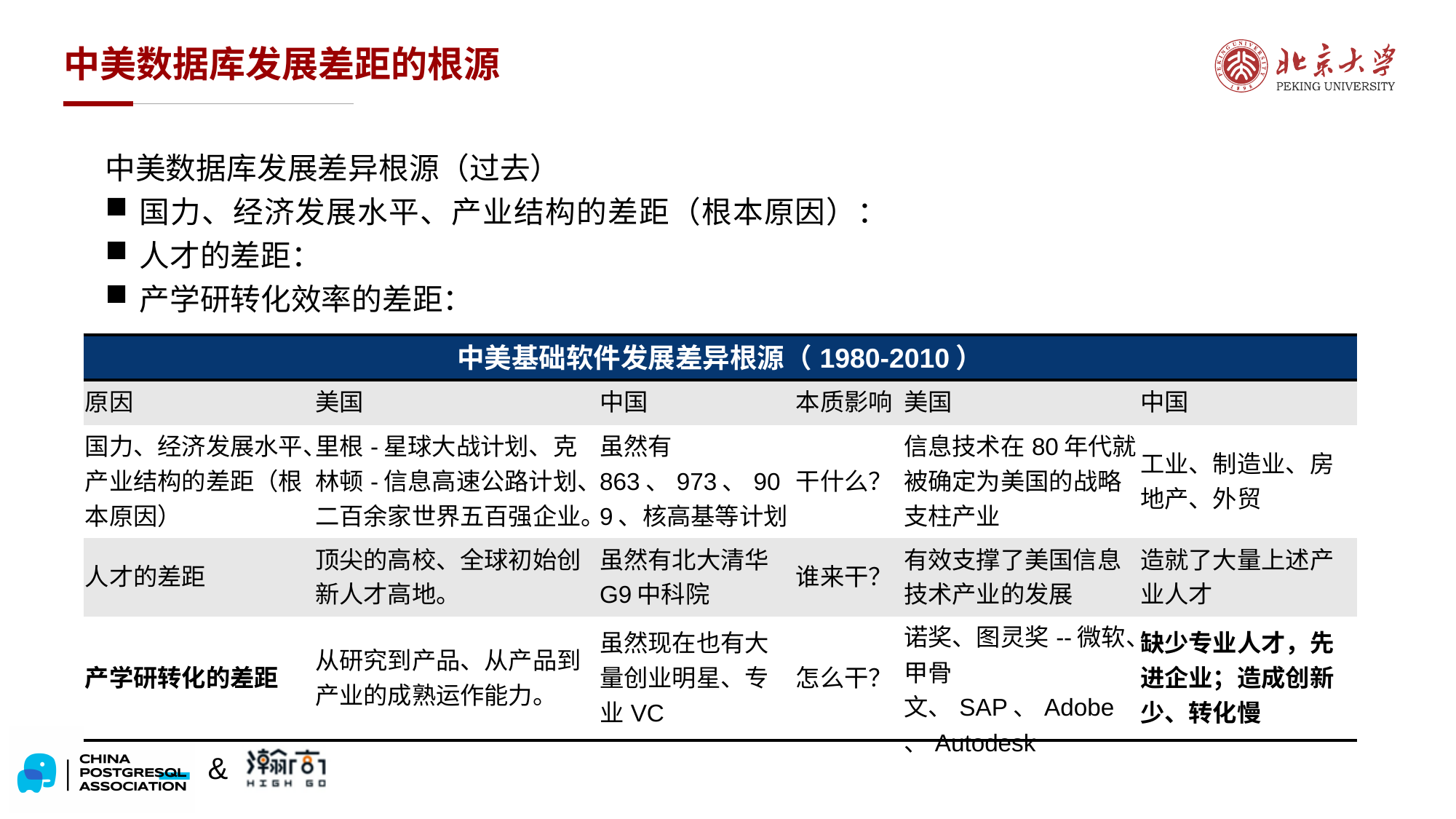

# 中美数据库发展差距的根源
中美数据库发展差异根源（过去）
国力、经济发展水平、产业结构的差距（根本原因）：
人才的差距：
产学研转化效率的差距：
| 中美基础软件发展差异根源（1980-2010） |  |  |  |  |  |
| --- | --- | --- | --- | --- | --- |
| 原因 | 美国 | 中国 | 本质影响 | 美国 | 中国 |
| 国力、经济发展水平、产业结构的差距（根本原因） | 里根-星球大战计划、克林顿-信息高速公路计划、二百余家世界五百强企业。 | 虽然有863、973、909、核高基等计划 | 干什么？ | 信息技术在80年代就被确定为美国的战略支柱产业 | 工业、制造业、房地产、外贸 |
| 人才的差距 | 顶尖的高校、全球初始创新人才高地。 | 虽然有北大清华G9中科院 | 谁来干？ | 有效支撑了美国信息技术产业的发展 | 造就了大量上述产业人才 |
| 产学研转化的差距 | 从研究到产品、从产品到产业的成熟运作能力。 | 虽然现在也有大量创业明星、专业VC | 怎么干？ | 诺奖、图灵奖--微软、甲骨文、SAP、Adobe、Autodesk | 缺少专业人才，先进企业；造成创新少、转化慢 |